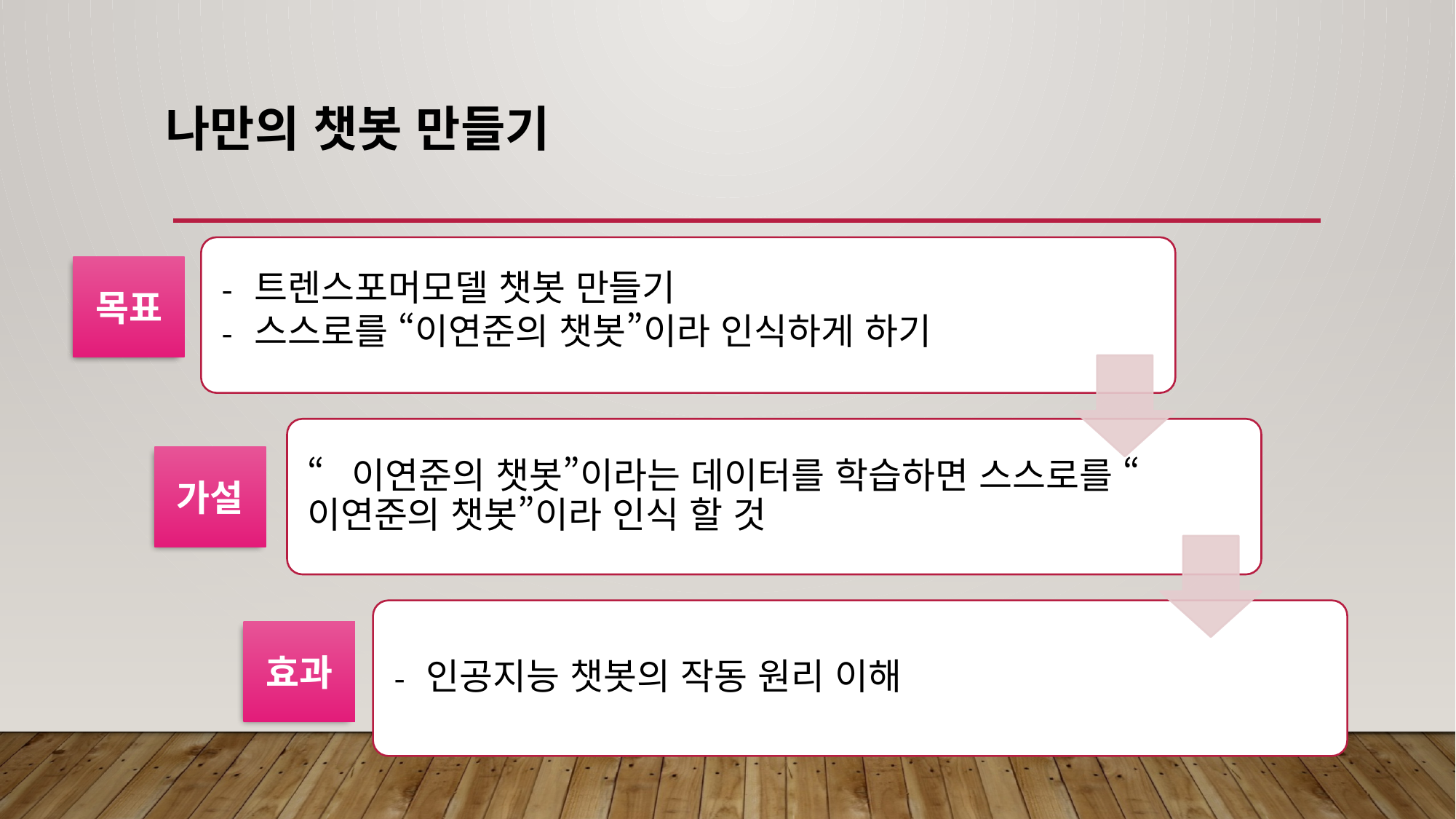

# 나만의 챗봇 만들기
- 트렌스포머모델 챗봇 만들기
- 스스로를 “이연준의 챗봇”이라 인식하게 하기
“이연준의 챗봇”이라는 데이터를 학습하면 스스로를 “이연준의 챗봇”이라 인식 할 것
- 인공지능 챗봇의 작동 원리 이해

목표
가설
효과